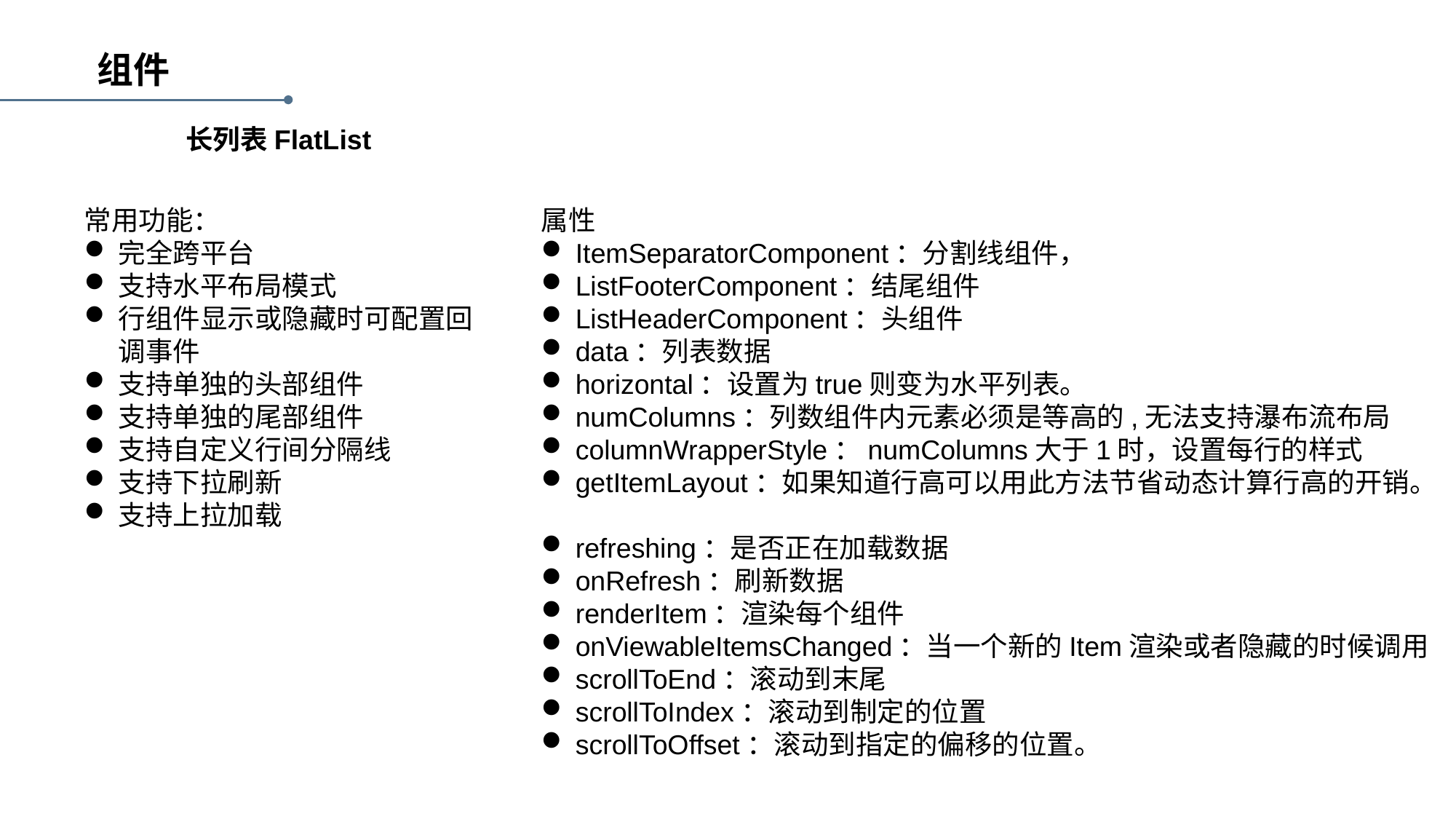

组件
长列表FlatList
常用功能：
完全跨平台
支持水平布局模式
行组件显示或隐藏时可配置回调事件
支持单独的头部组件
支持单独的尾部组件
支持自定义行间分隔线
支持下拉刷新
支持上拉加载

属性
ItemSeparatorComponent：分割线组件，
ListFooterComponent：结尾组件
ListHeaderComponent：头组件
data：列表数据
horizontal：设置为true则变为水平列表。
numColumns：列数组件内元素必须是等高的,无法支持瀑布流布局
columnWrapperStyle：numColumns大于1时，设置每行的样式
getItemLayout：如果知道行高可以用此方法节省动态计算行高的开销。
refreshing：是否正在加载数据
onRefresh：刷新数据
renderItem：渲染每个组件
onViewableItemsChanged：当一个新的Item渲染或者隐藏的时候调用
scrollToEnd：滚动到末尾
scrollToIndex：滚动到制定的位置
scrollToOffset：滚动到指定的偏移的位置。